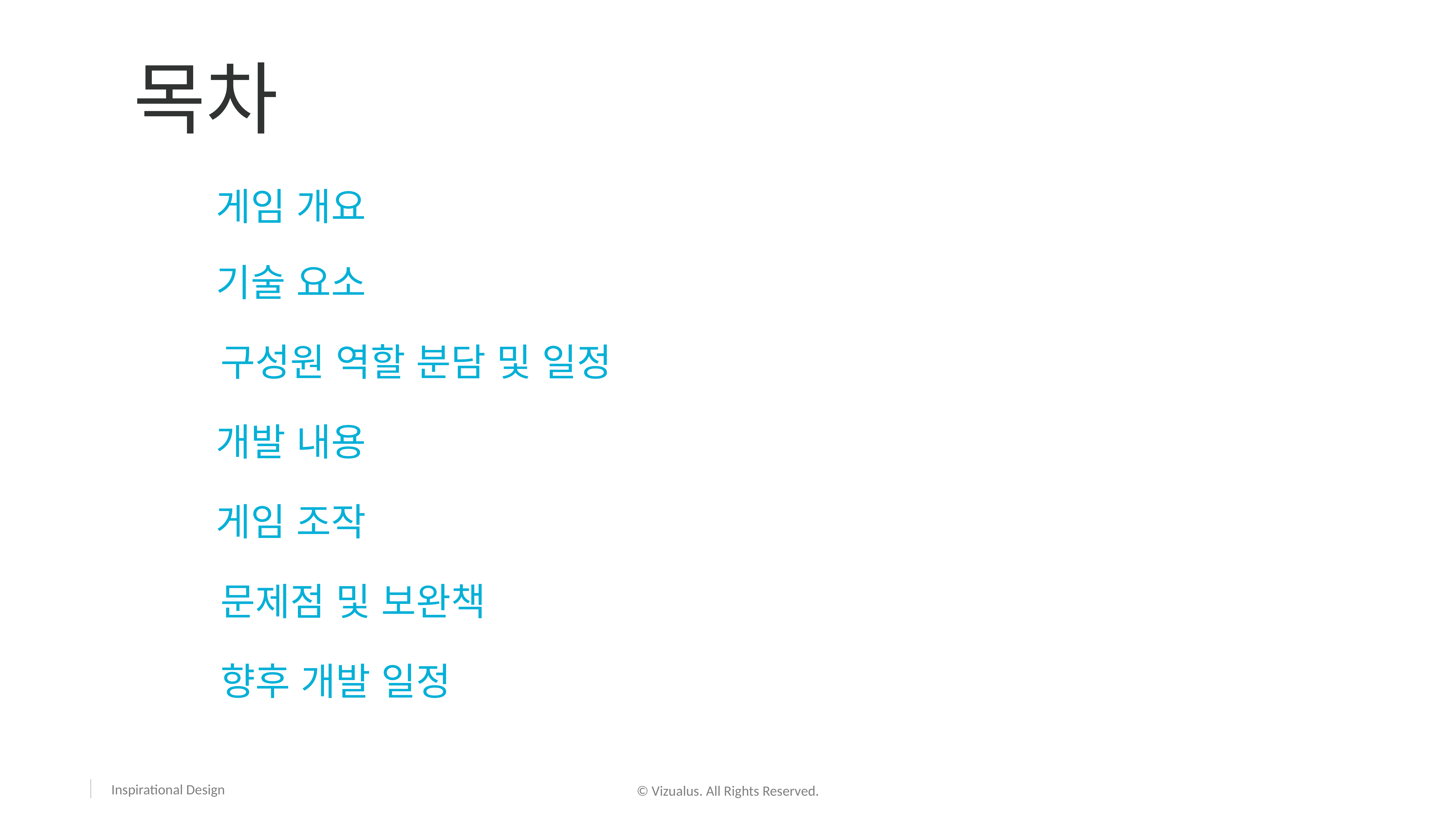

목차
게임 개요
기술 요소
구성원 역할 분담 및 일정
개발 내용
게임 조작
문제점 및 보완책
향후 개발 일정
222
© Vizualus. All Rights Reserved.